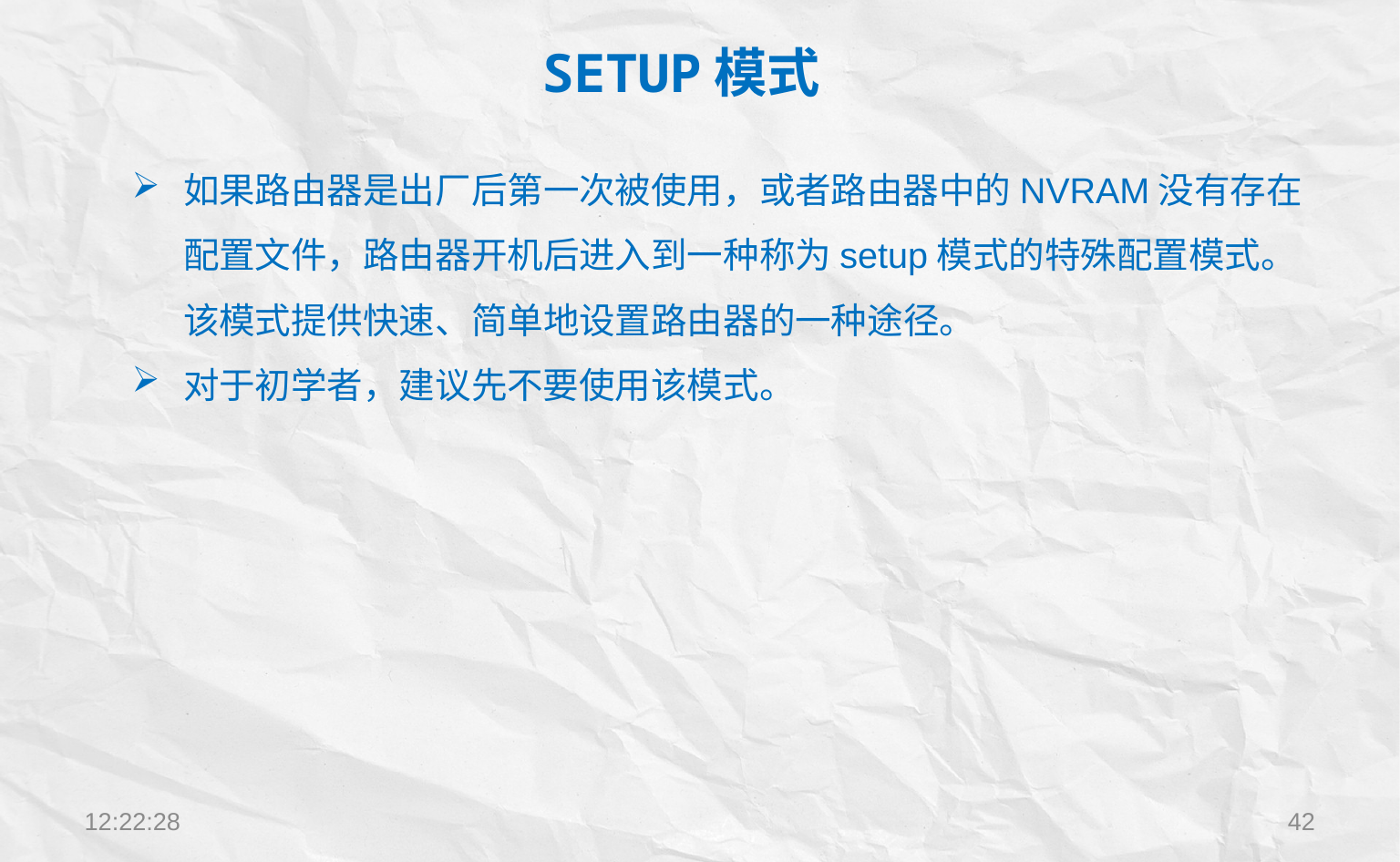

SETUP模式
如果路由器是出厂后第一次被使用，或者路由器中的NVRAM没有存在配置文件，路由器开机后进入到一种称为setup模式的特殊配置模式。该模式提供快速、简单地设置路由器的一种途径。
对于初学者，建议先不要使用该模式。
12:22:28
42